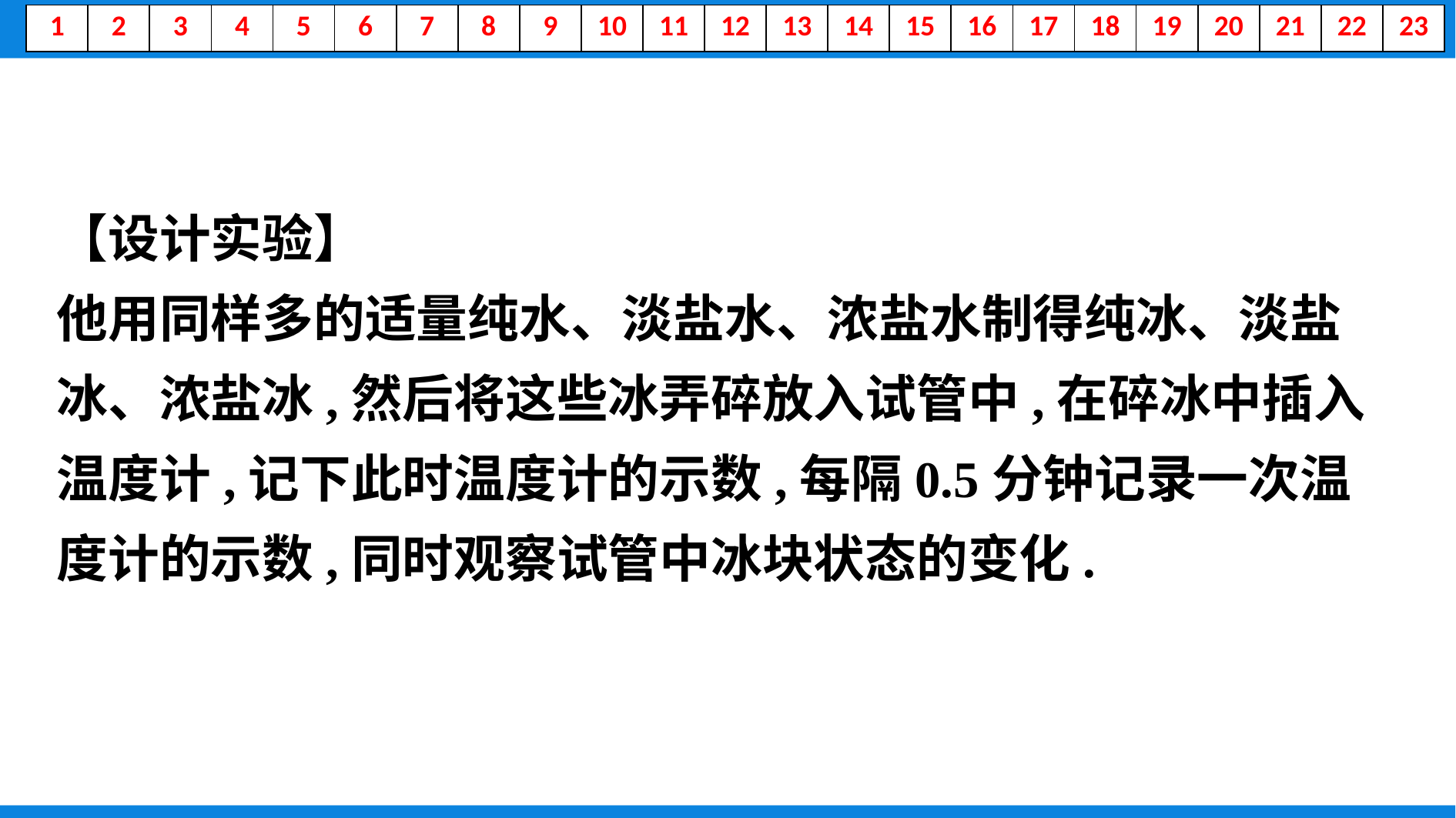

【设计实验】
他用同样多的适量纯水、淡盐水、浓盐水制得纯冰、淡盐冰、浓盐冰,然后将这些冰弄碎放入试管中,在碎冰中插入温度计,记下此时温度计的示数,每隔0.5分钟记录一次温度计的示数,同时观察试管中冰块状态的变化.